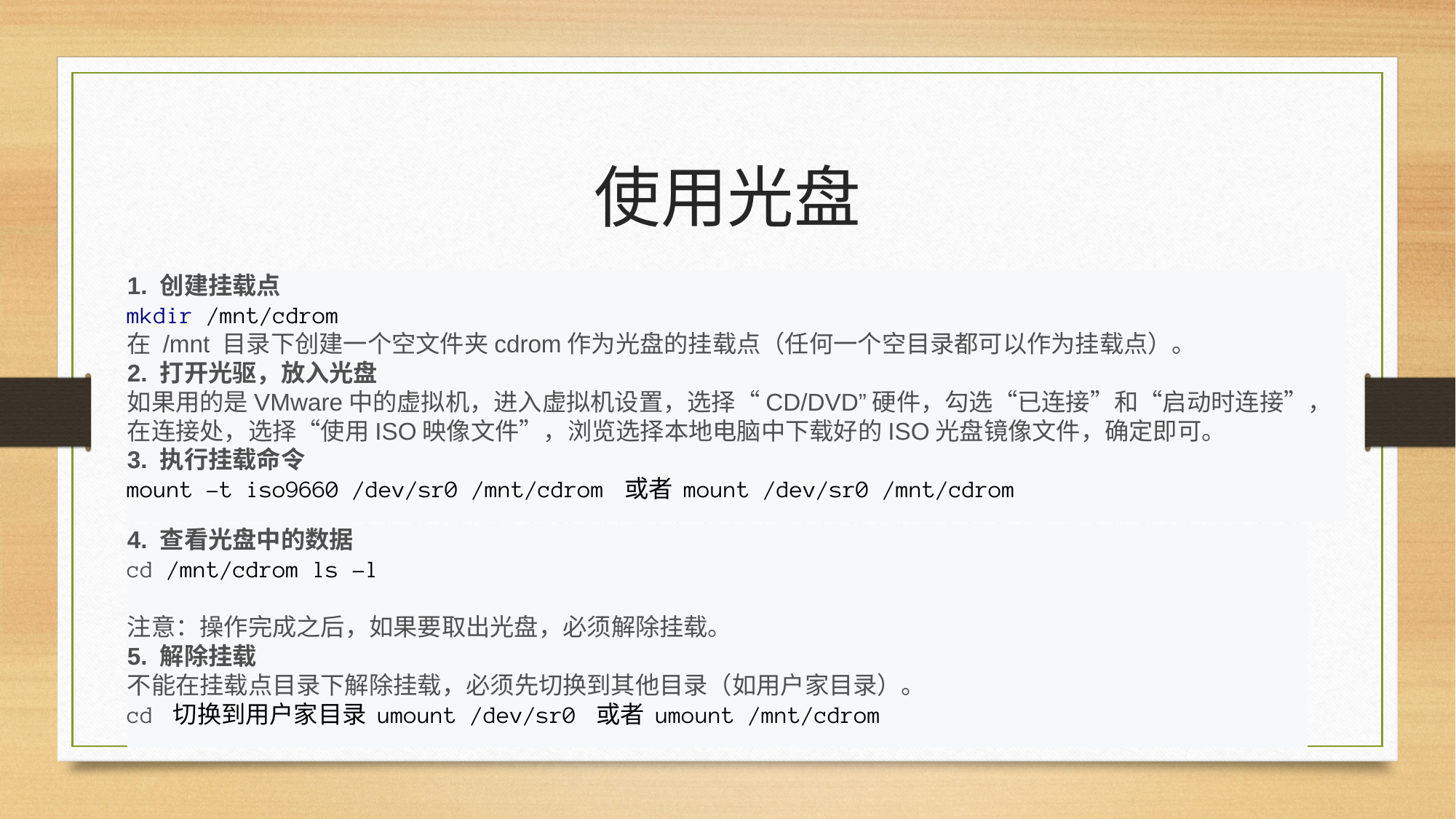

# 使用光盘
1. 创建挂载点
mkdir /mnt/cdrom
在 /mnt 目录下创建一个空文件夹cdrom作为光盘的挂载点（任何一个空目录都可以作为挂载点）。
2. 打开光驱，放入光盘
如果用的是VMware中的虚拟机，进入虚拟机设置，选择“CD/DVD”硬件，勾选“已连接”和“启动时连接”，在连接处，选择“使用ISO映像文件”，浏览选择本地电脑中下载好的ISO光盘镜像文件，确定即可。
3. 执行挂载命令
mount -t iso9660 /dev/sr0 /mnt/cdrom 或者 mount /dev/sr0 /mnt/cdrom
4. 查看光盘中的数据
cd /mnt/cdrom ls -l

注意：操作完成之后，如果要取出光盘，必须解除挂载。
5. 解除挂载
不能在挂载点目录下解除挂载，必须先切换到其他目录（如用户家目录）。
cd 切换到用户家目录 umount /dev/sr0 或者 umount /mnt/cdrom
挂载光盘